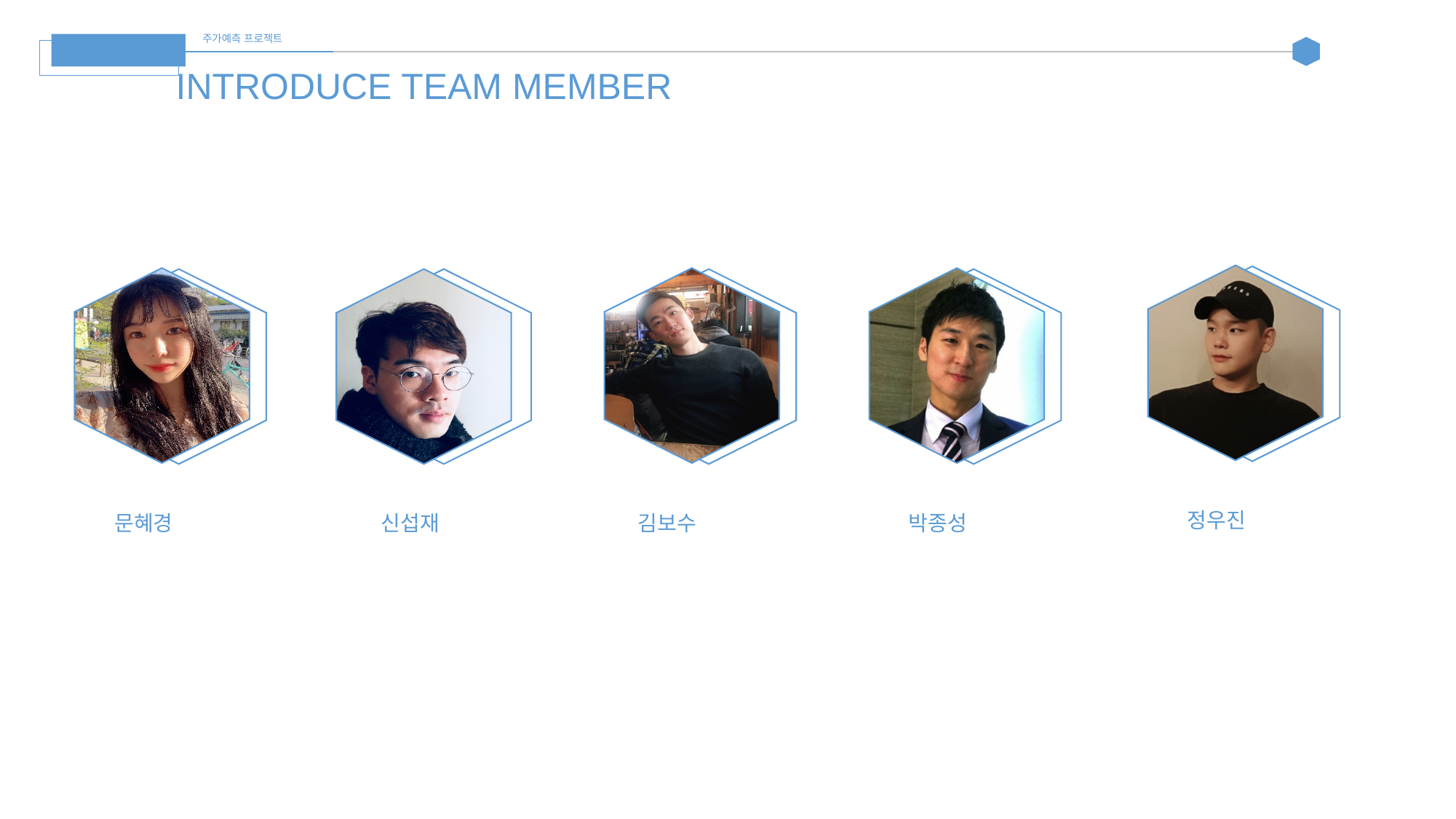

주가예측 프로젝트
돈조

INTRODUCE TEAM MEMBER

정우진

박종성

문혜경
신섭재
김보수